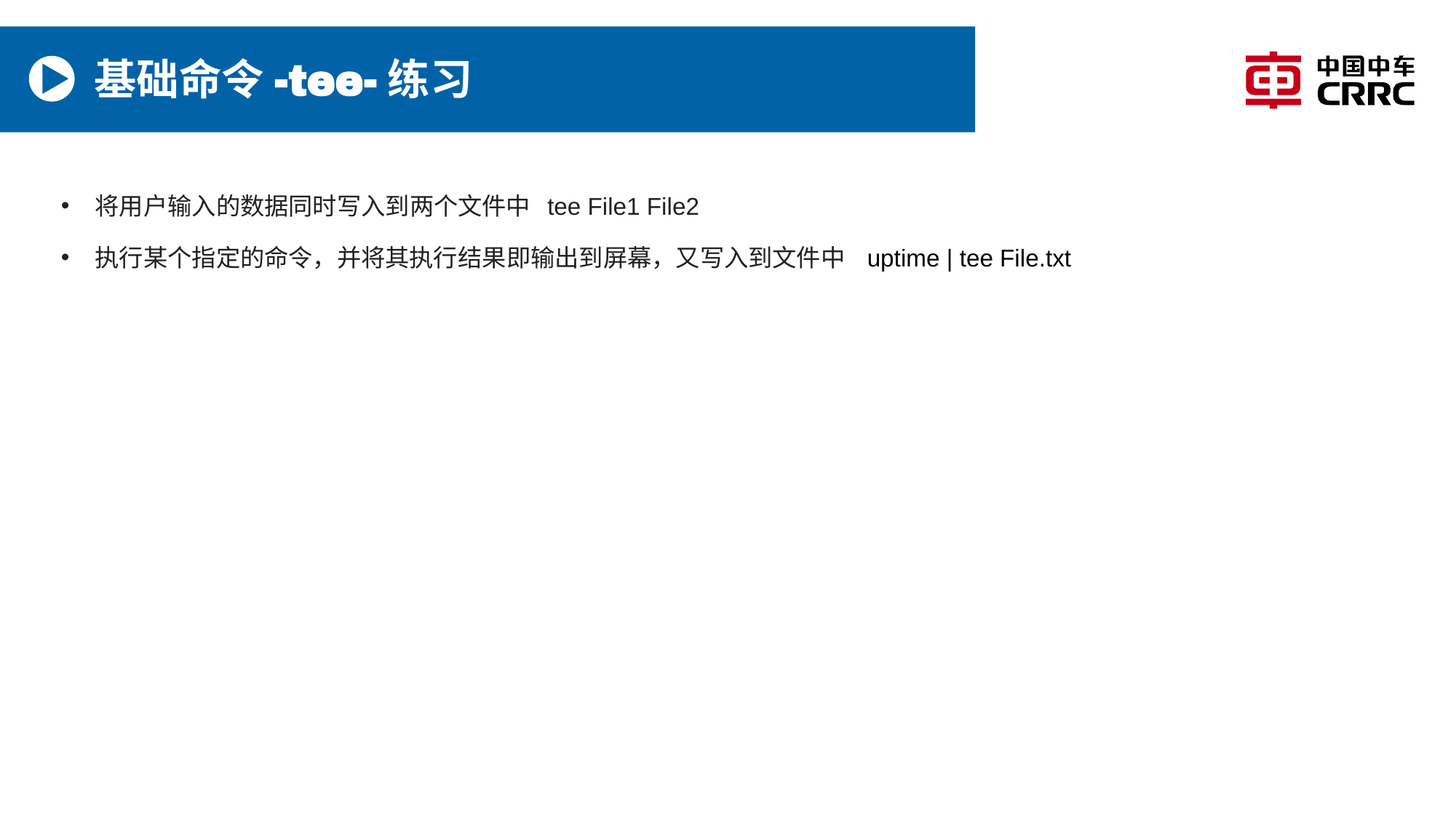

# 基础命令-tee-练习
将用户输入的数据同时写入到两个文件中  tee File1 File2
执行某个指定的命令，并将其执行结果即输出到屏幕，又写入到文件中   uptime | tee File.txt

26